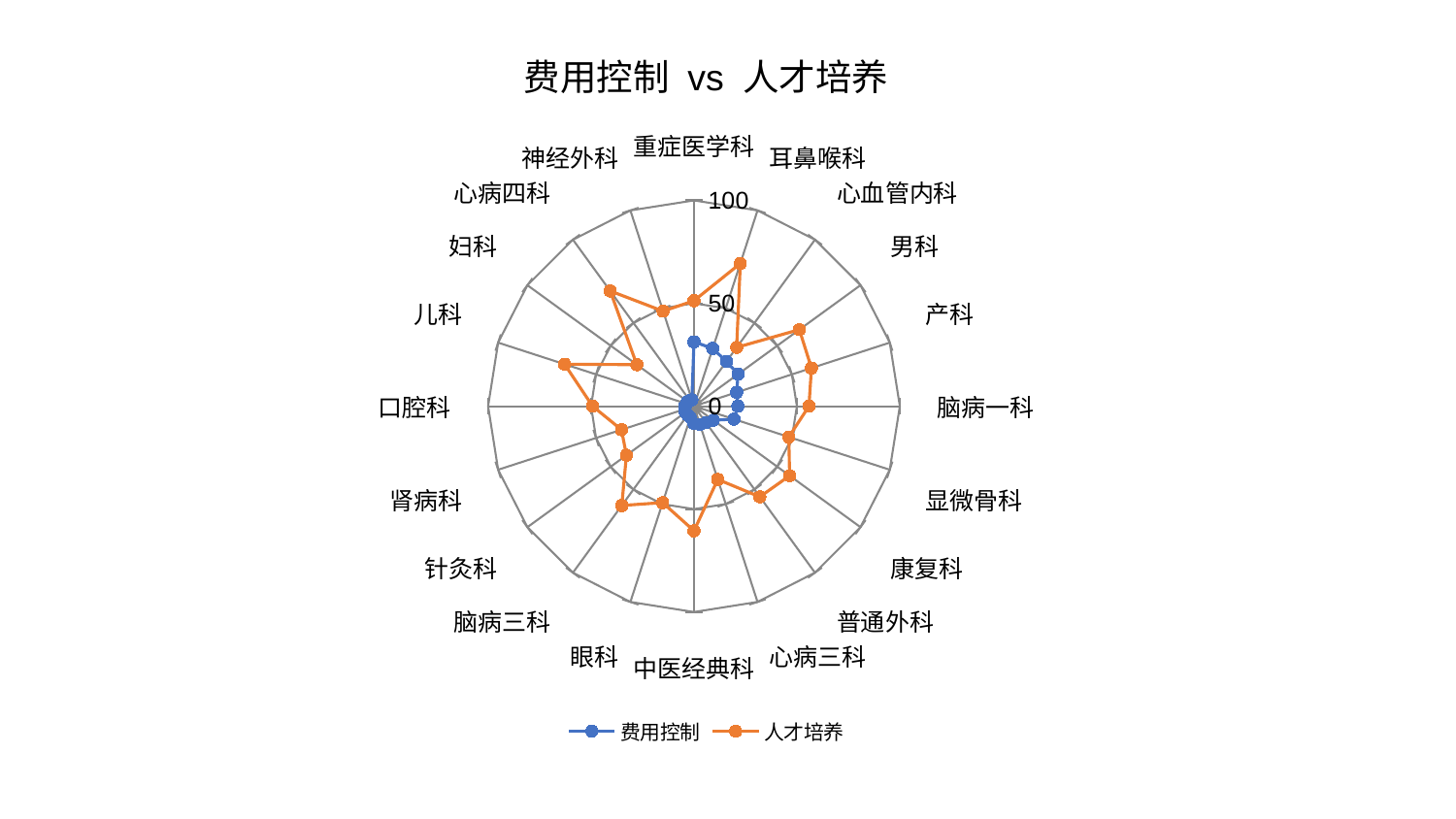

### Chart: 费用控制 vs 人才培养

| Category | 费用控制 | 人才培养 |
|---|---|---|
| 重症医学科 | 31.28968040351406 | 51.269541582860946 |
| 耳鼻喉科 | 29.505770841879716 | 72.91538625723489 |
| 心血管内科 | 26.85936069338884 | 35.318103126707086 |
| 男科 | 26.504291245890048 | 63.288235429496524 |
| 产科 | 21.848520456399132 | 60.0083405699957 |
| 脑病一科 | 21.33852592704448 | 55.86492837230477 |
| 显微骨科 | 20.459089746908692 | 48.470392975619234 |
| 康复科 | 11.614162305351751 | 57.45787288805253 |
| 普通外科 | 9.930393992138391 | 54.46021378416243 |
| 心病三科 | 9.315932396699301 | 37.425613883485106 |
| 中医经典科 | 8.442827661581088 | 60.578220436010035 |
| 眼科 | 5.807732916892778 | 49.2936163677482 |
| 脑病三科 | 5.305186709509818 | 59.659041504672615 |
| 针灸科 | 5.194408277305425 | 40.571284892564854 |
| 肾病科 | 4.778331655686751 | 37.028792218924345 |
| 口腔科 | 4.373660004937506 | 49.246462349952786 |
| 儿科 | 3.8384311270264195 | 66.09541534761401 |
| 妇科 | 3.7510861684918284 | 34.32167217381339 |
| 心病四科 | 3.276187088177812 | 69.20366859710943 |
| 神经外科 | 3.27025190323201 | 48.55173104912718 |
48